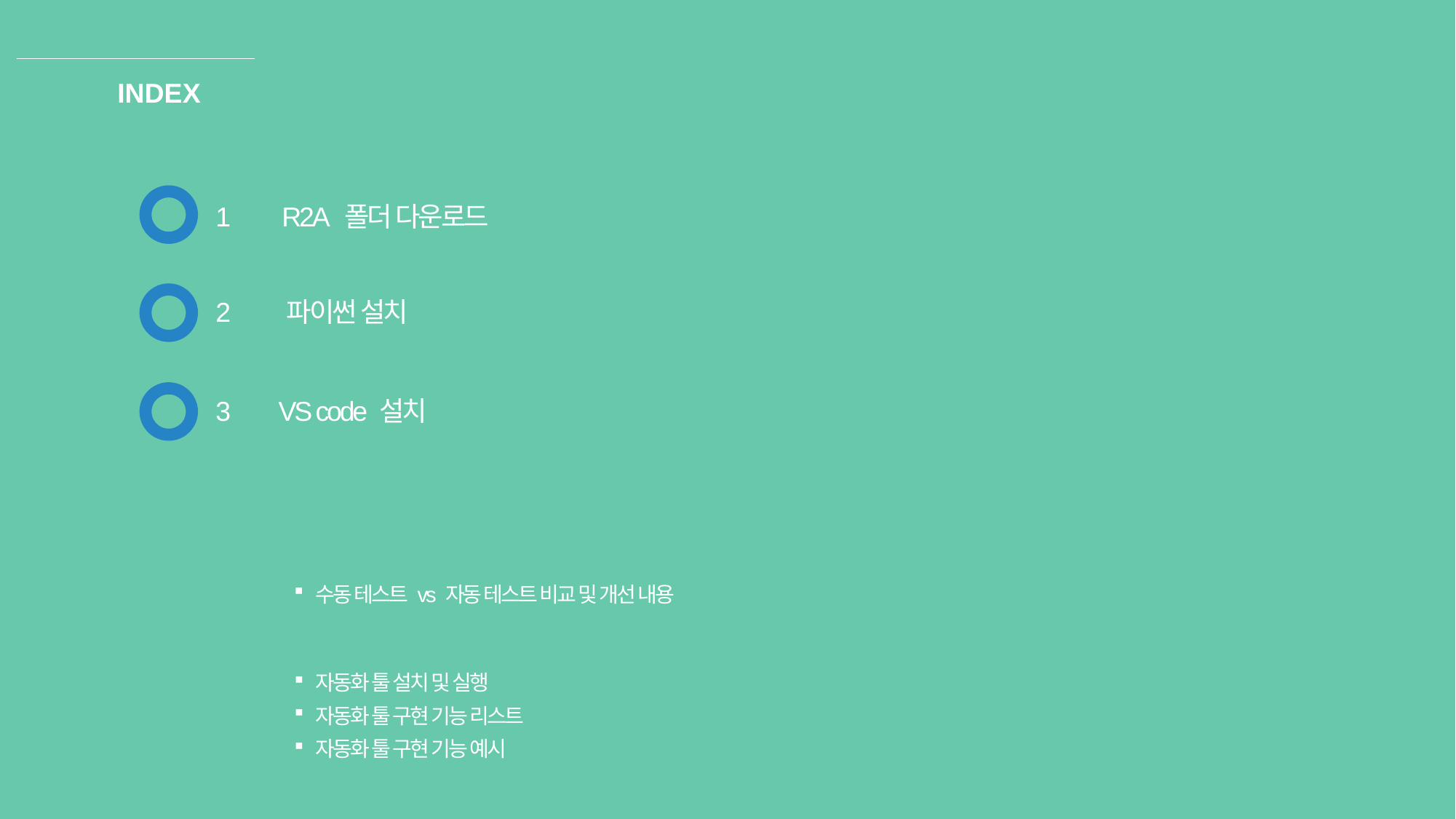

1
R2A 폴더 다운로드

2
파이썬 설치

3
VS code 설치
수동 테스트 vs 자동 테스트 비교 및 개선 내용
자동화 툴 설치 및 실행
자동화 툴 구현 기능 리스트
자동화 툴 구현 기능 예시